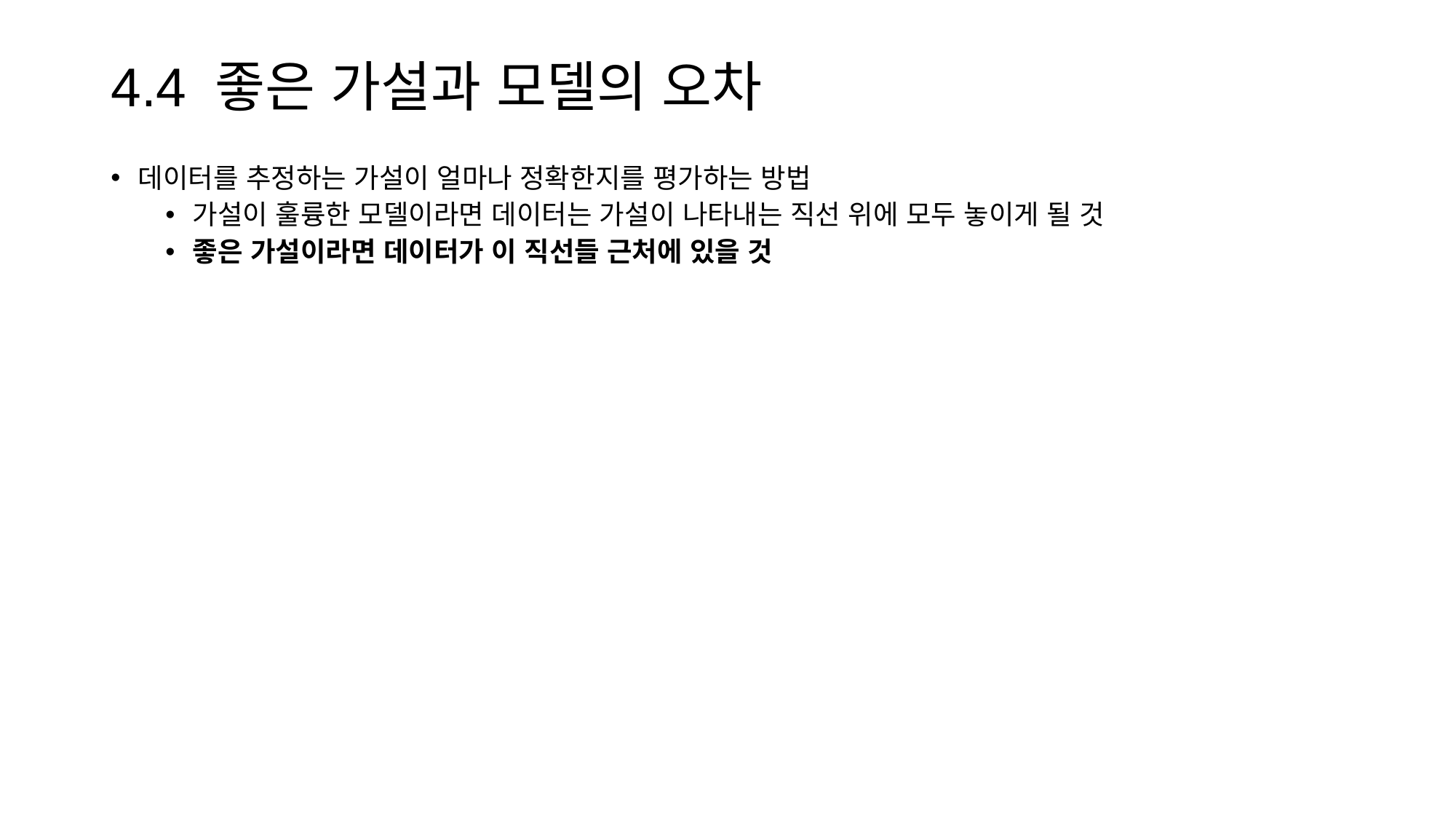

# 4.4 좋은 가설과 모델의 오차
데이터를 추정하는 가설이 얼마나 정확한지를 평가하는 방법
가설이 훌륭한 모델이라면 데이터는 가설이 나타내는 직선 위에 모두 놓이게 될 것
좋은 가설이라면 데이터가 이 직선들 근처에 있을 것